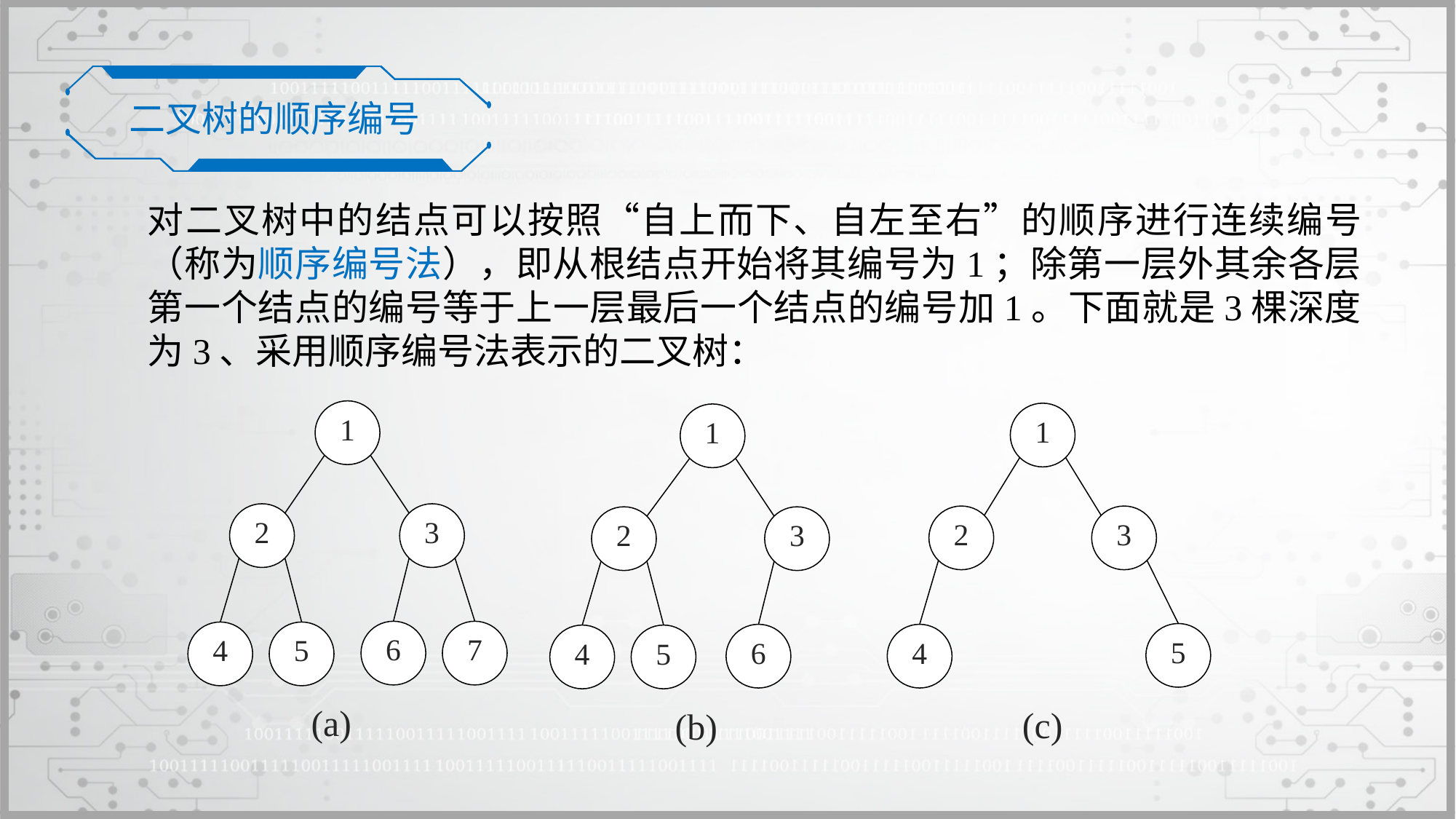

二叉树的顺序编号
对二叉树中的结点可以按照“自上而下、自左至右”的顺序进行连续编号（称为顺序编号法），即从根结点开始将其编号为1；除第一层外其余各层第一个结点的编号等于上一层最后一个结点的编号加1。下面就是3棵深度为3、采用顺序编号法表示的二叉树：

1
1
1
2
3
2
3
2
3
6
7
4
5
5
6
4
4
5
(a)
(c)
(b)